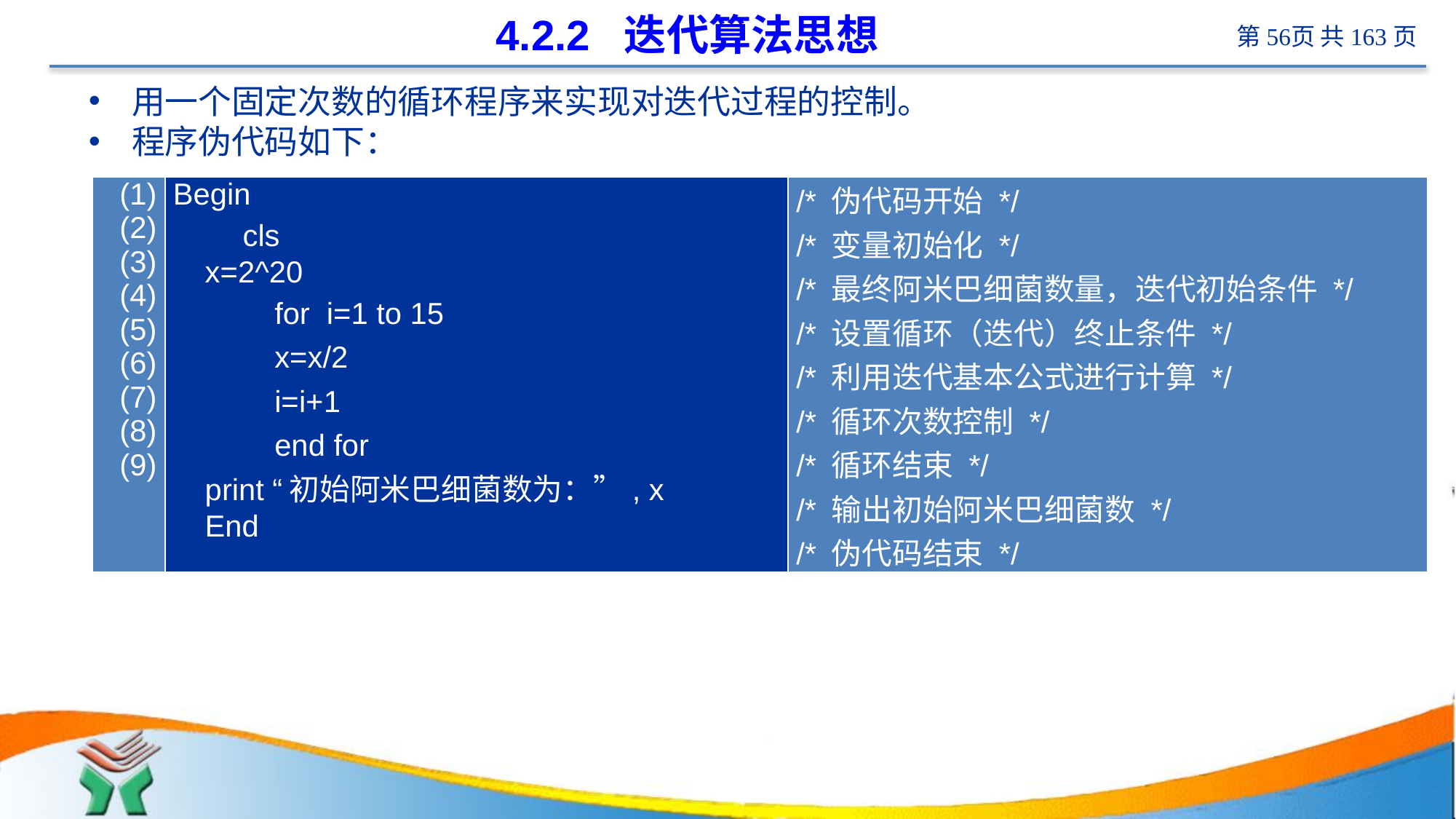

# 4.2.2  迭代算法思想
用一个固定次数的循环程序来实现对迭代过程的控制。
程序伪代码如下：
| (1) (2) (3) (4) (5) (6) (7) (8) (9) | Begin 　　cls x=2^20 　　for i=1 to 15 　　x=x/2 　　i=i+1 　　end for print “初始阿米巴细菌数为：”, x End | /\* 伪代码开始 \*/ /\* 变量初始化 \*/ /\* 最终阿米巴细菌数量，迭代初始条件 \*/ /\* 设置循环（迭代）终止条件 \*/ /\* 利用迭代基本公式进行计算 \*/ /\* 循环次数控制 \*/ /\* 循环结束 \*/ /\* 输出初始阿米巴细菌数 \*/ /\* 伪代码结束 \*/ |
| --- | --- | --- |